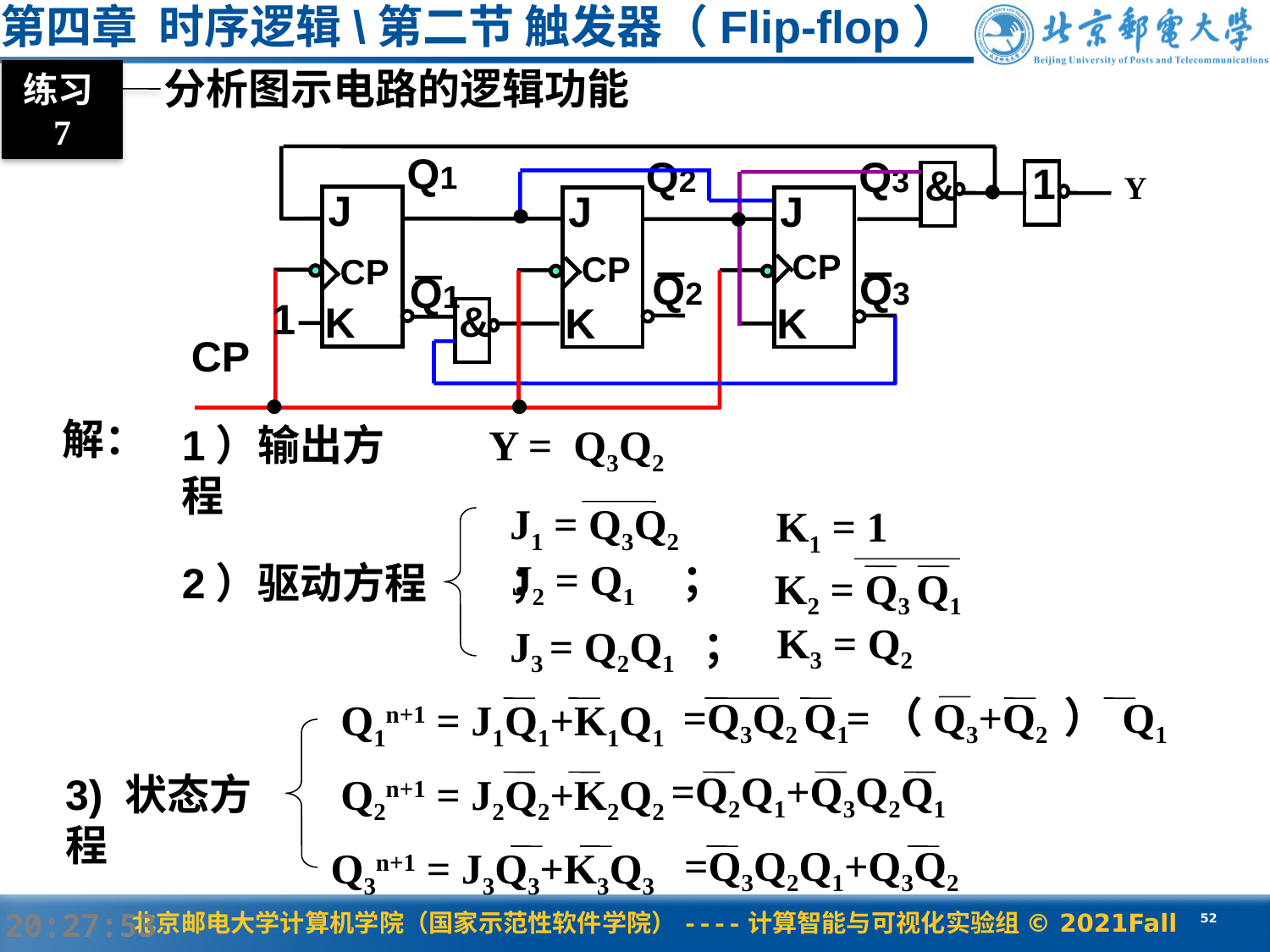

第四章  时序逻辑\第二节 触发器（Flip-flop）
  分析图示电路的逻辑功能
练习7

Q1
Q2
Q3

1

&

J
J
J

CP
CP
CP

Q2

Q3

Q1

&

K
K
K

Y
1
CP
解：
1）输出方程
Y =  Q3Q2
J1 = Q3Q2  ；

 K1 = 1

J2 = Q1      ；
2）驱动方程
 K2 = Q3 Q1

K3 = Q2
J3 = Q2Q1   ；
=Q3Q2 Q1

=（Q3+Q2 ） Q1

Q1n+1 = J1Q1+K1Q1

 =Q2Q1+Q3Q2Q1

3) 状态方程
Q2n+1 = J2Q2+K2Q2

=Q3Q2Q1+Q3Q2

Q3n+1 = J3Q3+K3Q3